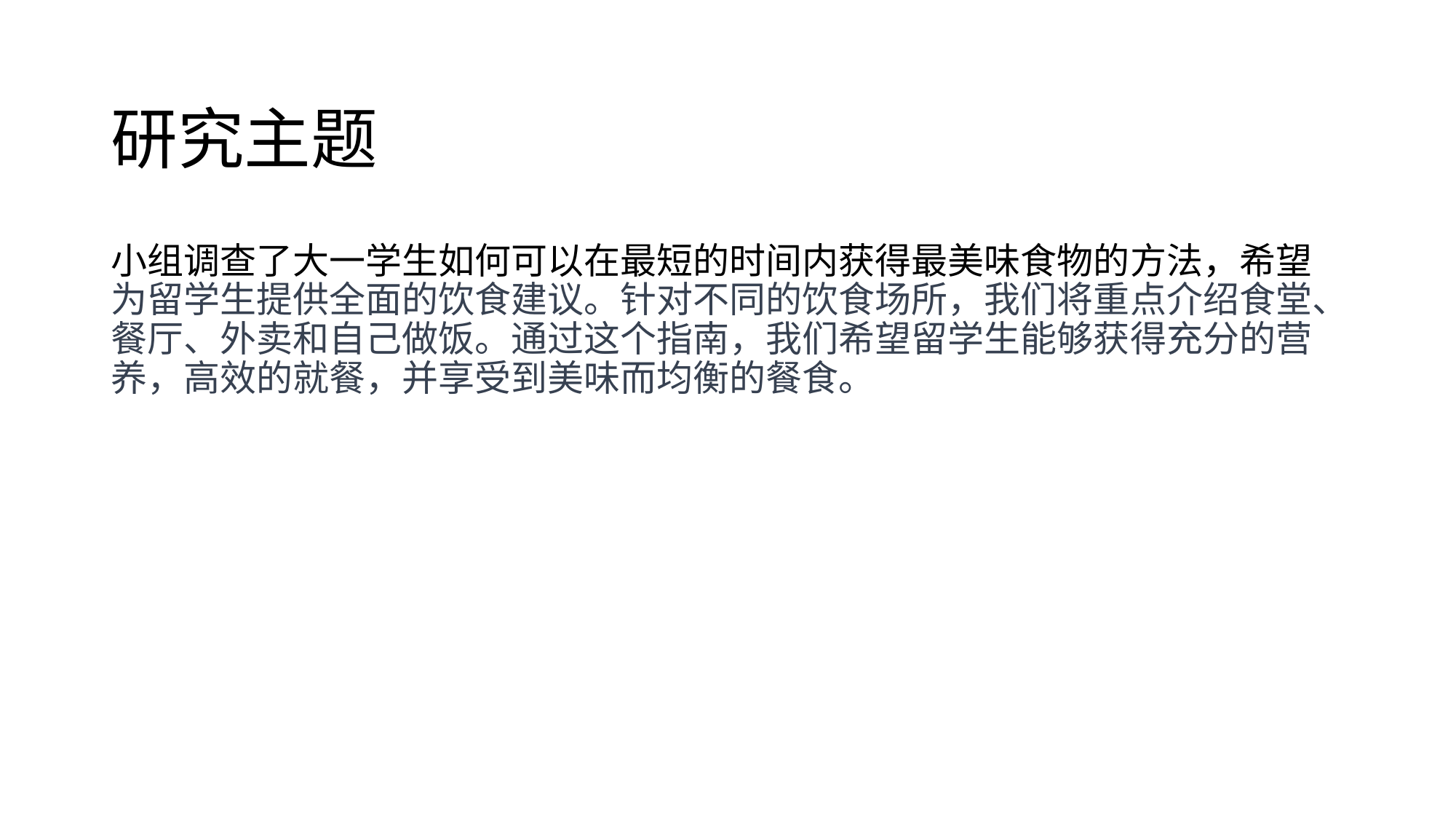

# 研究主题
小组调查了大一学生如何可以在最短的时间内获得最美味食物的方法，希望为留学生提供全面的饮食建议。针对不同的饮食场所，我们将重点介绍食堂、餐厅、外卖和自己做饭。通过这个指南，我们希望留学生能够获得充分的营养，高效的就餐，并享受到美味而均衡的餐食。